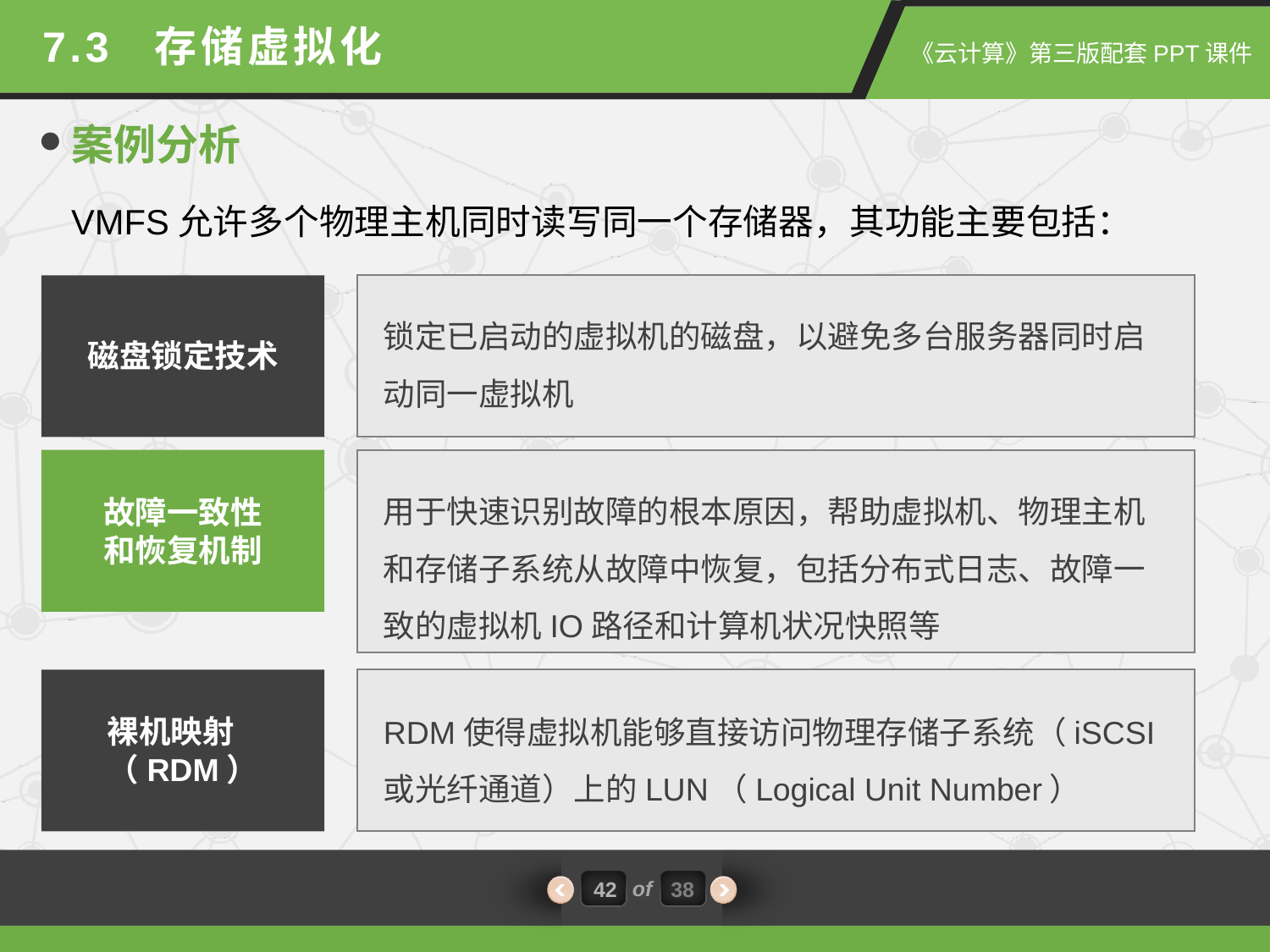

7.3  存储虚拟化
案例分析

VMFS允许多个物理主机同时读写同一个存储器，其功能主要包括：

锁定已启动的虚拟机的磁盘，以避免多台服务器同时启动同一虚拟机
磁盘锁定技术

用于快速识别故障的根本原因，帮助虚拟机、物理主机和存储子系统从故障中恢复，包括分布式日志、故障一致的虚拟机IO路径和计算机状况快照等
故障一致性
和恢复机制

RDM使得虚拟机能够直接访问物理存储子系统（iSCSI或光纤通道）上的LUN（Logical Unit Number）
裸机映射
（RDM）
42